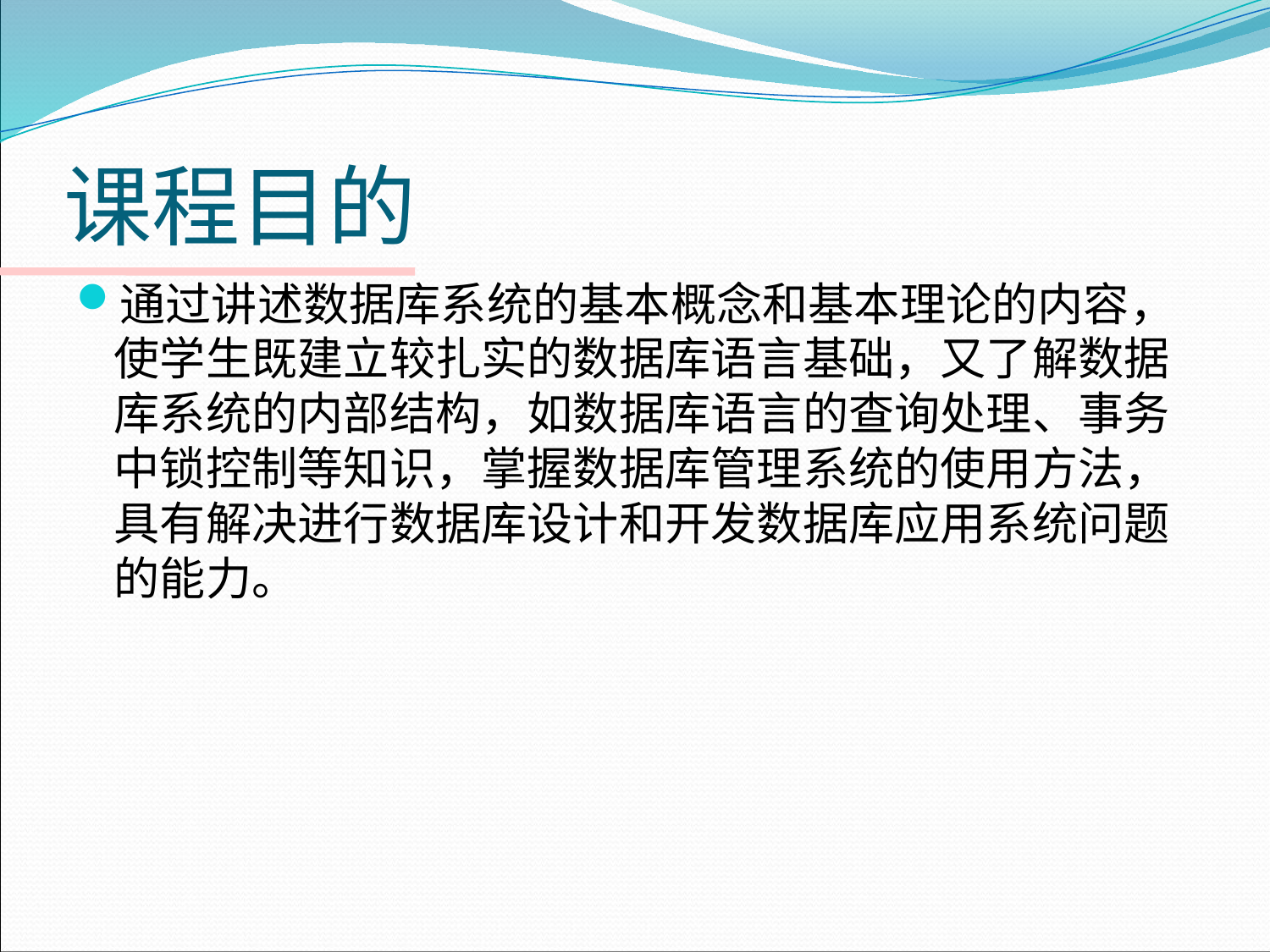

# 课程目的
通过讲述数据库系统的基本概念和基本理论的内容，使学生既建立较扎实的数据库语言基础，又了解数据库系统的内部结构，如数据库语言的查询处理、事务中锁控制等知识，掌握数据库管理系统的使用方法，具有解决进行数据库设计和开发数据库应用系统问题的能力。
2